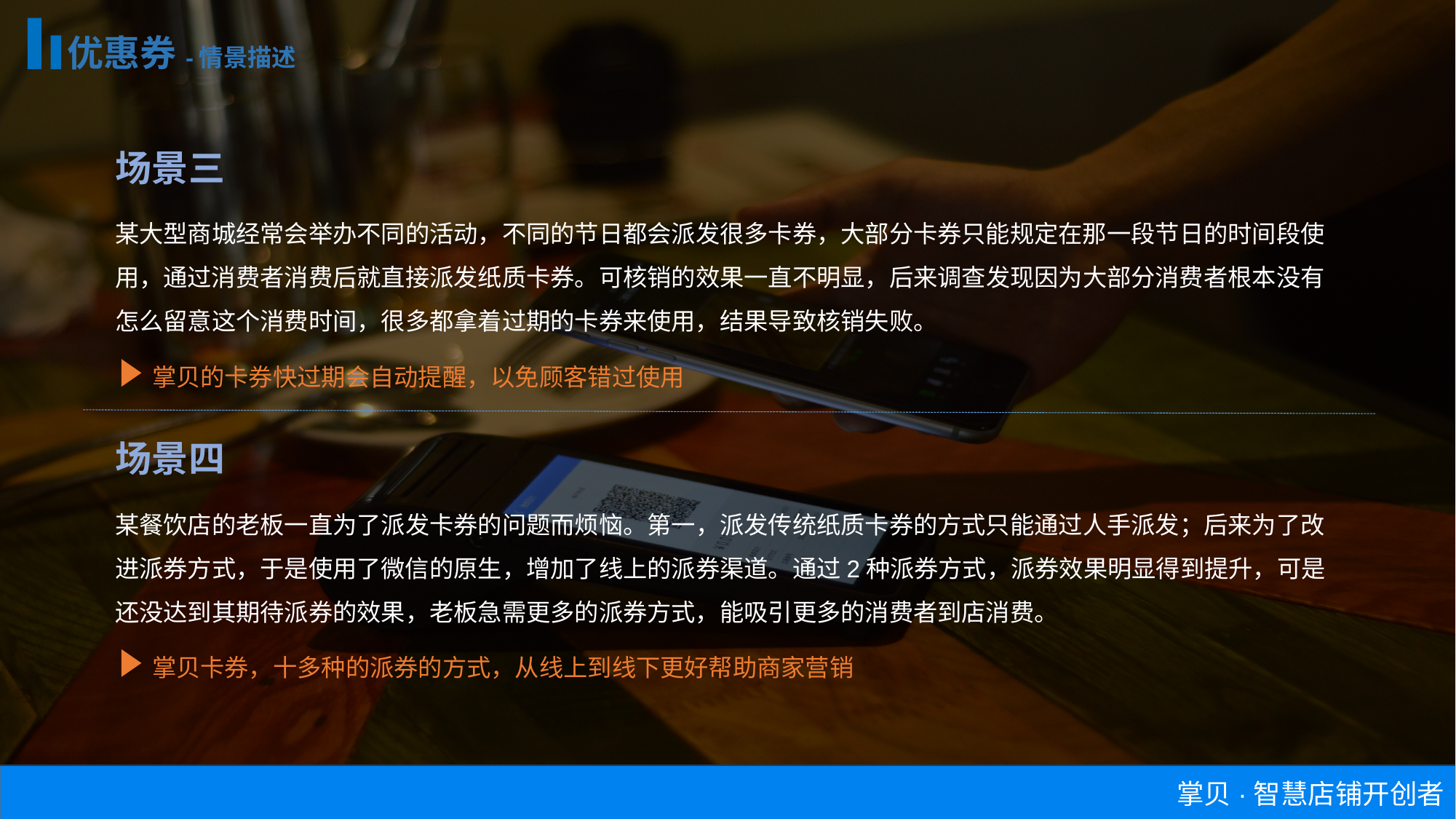

优惠券-情景描述

场景三
某大型商城经常会举办不同的活动，不同的节日都会派发很多卡券，大部分卡券只能规定在那一段节日的时间段使用，通过消费者消费后就直接派发纸质卡券。可核销的效果一直不明显，后来调查发现因为大部分消费者根本没有怎么留意这个消费时间，很多都拿着过期的卡券来使用，结果导致核销失败。
掌贝的卡券快过期会自动提醒，以免顾客错过使用

场景四
某餐饮店的老板一直为了派发卡券的问题而烦恼。第一，派发传统纸质卡券的方式只能通过人手派发；后来为了改进派券方式，于是使用了微信的原生，增加了线上的派券渠道。通过2种派券方式，派券效果明显得到提升，可是还没达到其期待派券的效果，老板急需更多的派券方式，能吸引更多的消费者到店消费。
掌贝卡券，十多种的派券的方式，从线上到线下更好帮助商家营销